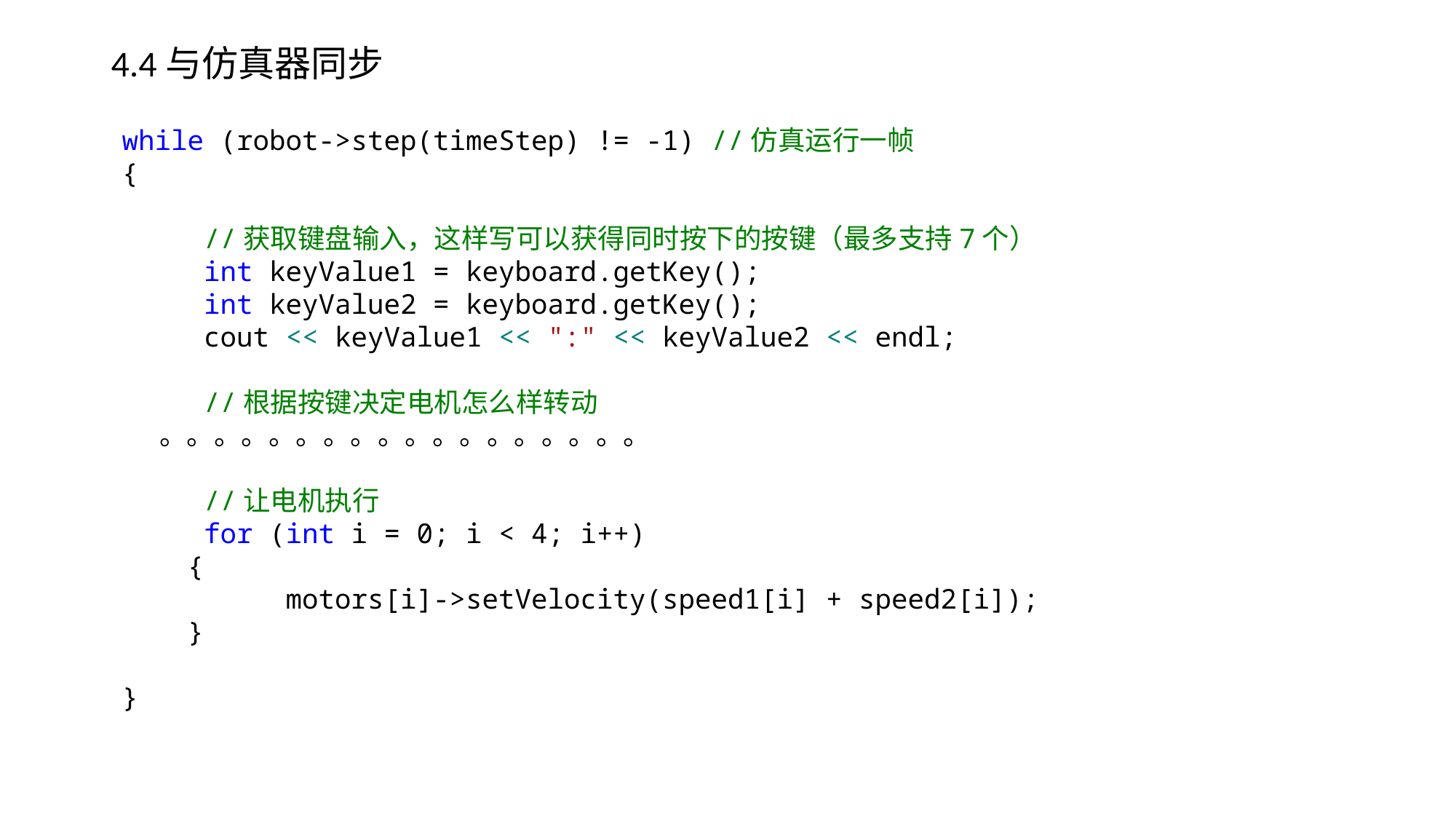

4.4与仿真器同步
while (robot->step(timeStep) != -1) //仿真运行一帧
{

     //获取键盘输入，这样写可以获得同时按下的按键（最多支持7个）
     int keyValue1 = keyboard.getKey();
     int keyValue2 = keyboard.getKey();
     cout << keyValue1 << ":" << keyValue2 << endl;

     //根据按键决定电机怎么样转动
     。。。。。。。。。。。。。。。。。。

     //让电机执行
     for (int i = 0; i < 4; i++)
    {
          motors[i]->setVelocity(speed1[i] + speed2[i]);
    }

}